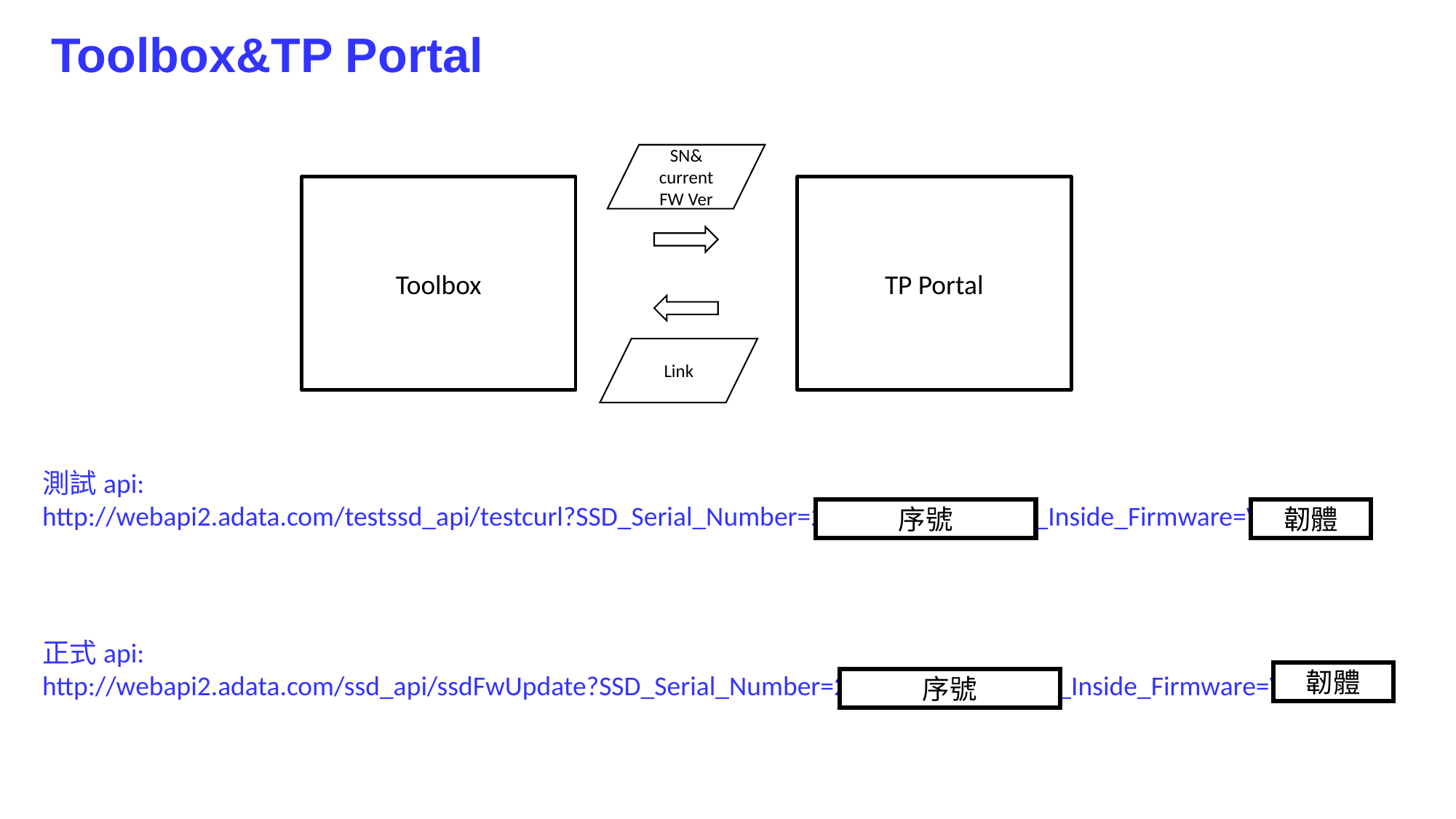

Toolbox&TP Portal

SN&
current FW Ver
Toolbox
TP Portal

Link
測試api:
http://webapi2.adata.com/testssd_api/testcurl?SSD_Serial_Number=2K40291S4CL7&SSD_Inside_Firmware=VC0S0302
序號
韌體
正式api:
http://webapi2.adata.com/ssd_api/ssdFwUpdate?SSD_Serial_Number=2K40291S4CL7&SSD_Inside_Firmware=VC0S0302
韌體
序號